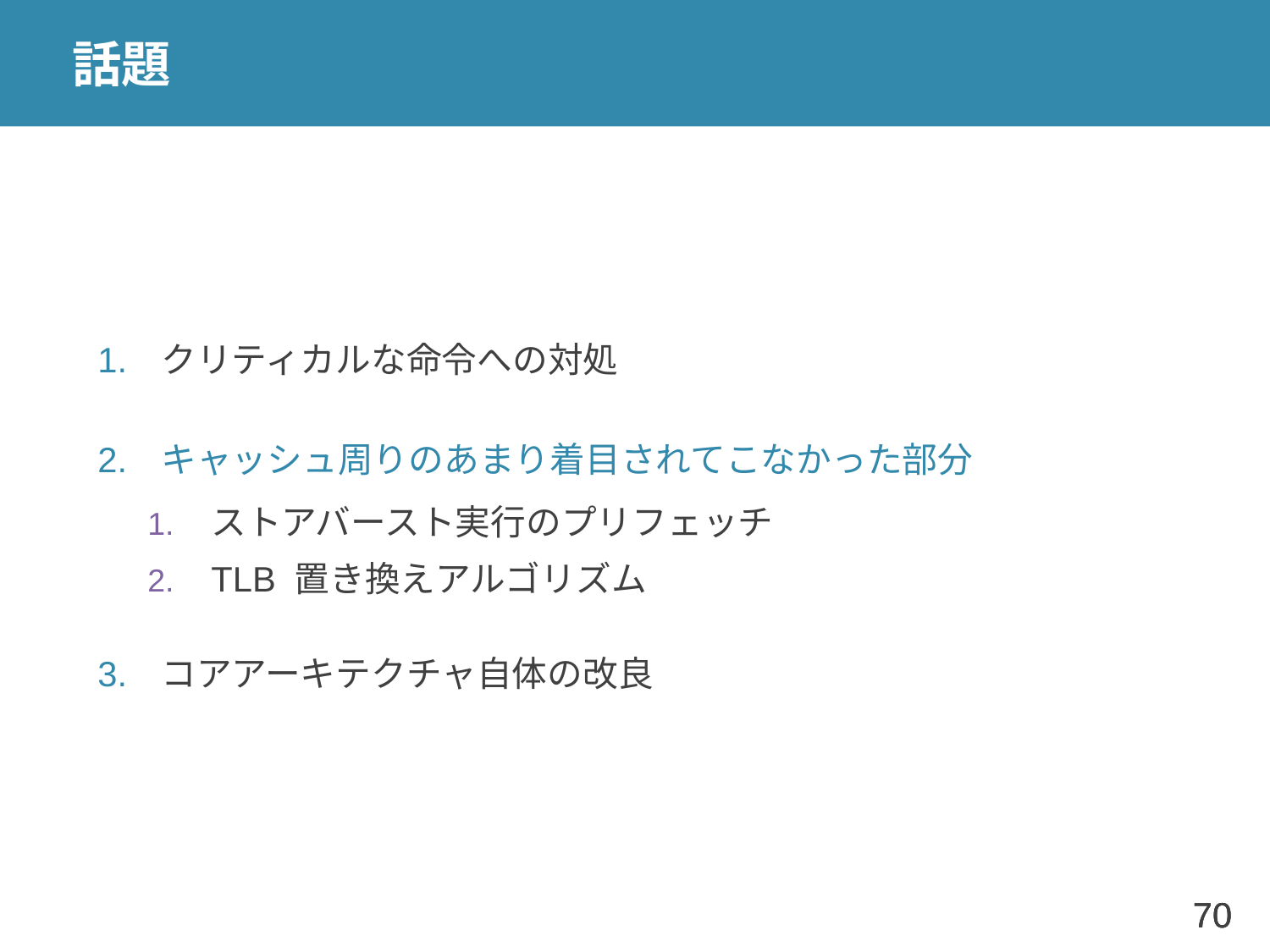

# 話題
クリティカルな命令への対処
キャッシュ周りのあまり着目されてこなかった部分
ストアバースト実行のプリフェッチ
TLB 置き換えアルゴリズム
コアアーキテクチャ自体の改良